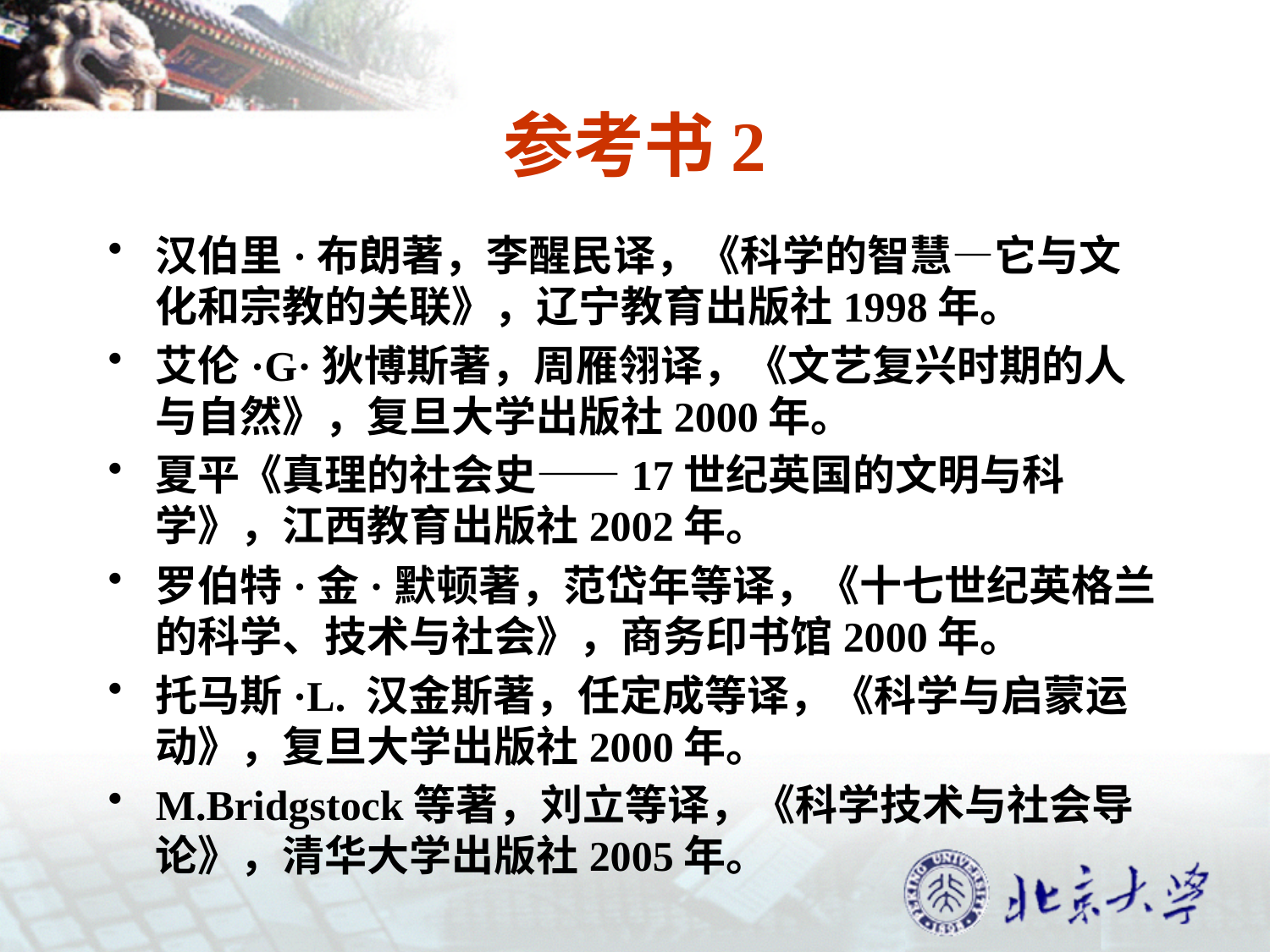

# 参考书2
汉伯里·布朗著，李醒民译，《科学的智慧—它与文化和宗教的关联》，辽宁教育出版社1998年。
艾伦·G·狄博斯著，周雁翎译，《文艺复兴时期的人与自然》，复旦大学出版社2000年。
夏平《真理的社会史——17世纪英国的文明与科学》，江西教育出版社2002年。
罗伯特·金·默顿著，范岱年等译，《十七世纪英格兰的科学、技术与社会》，商务印书馆2000年。
托马斯·L. 汉金斯著，任定成等译，《科学与启蒙运动》，复旦大学出版社2000年。
M.Bridgstock等著，刘立等译，《科学技术与社会导论》，清华大学出版社2005年。